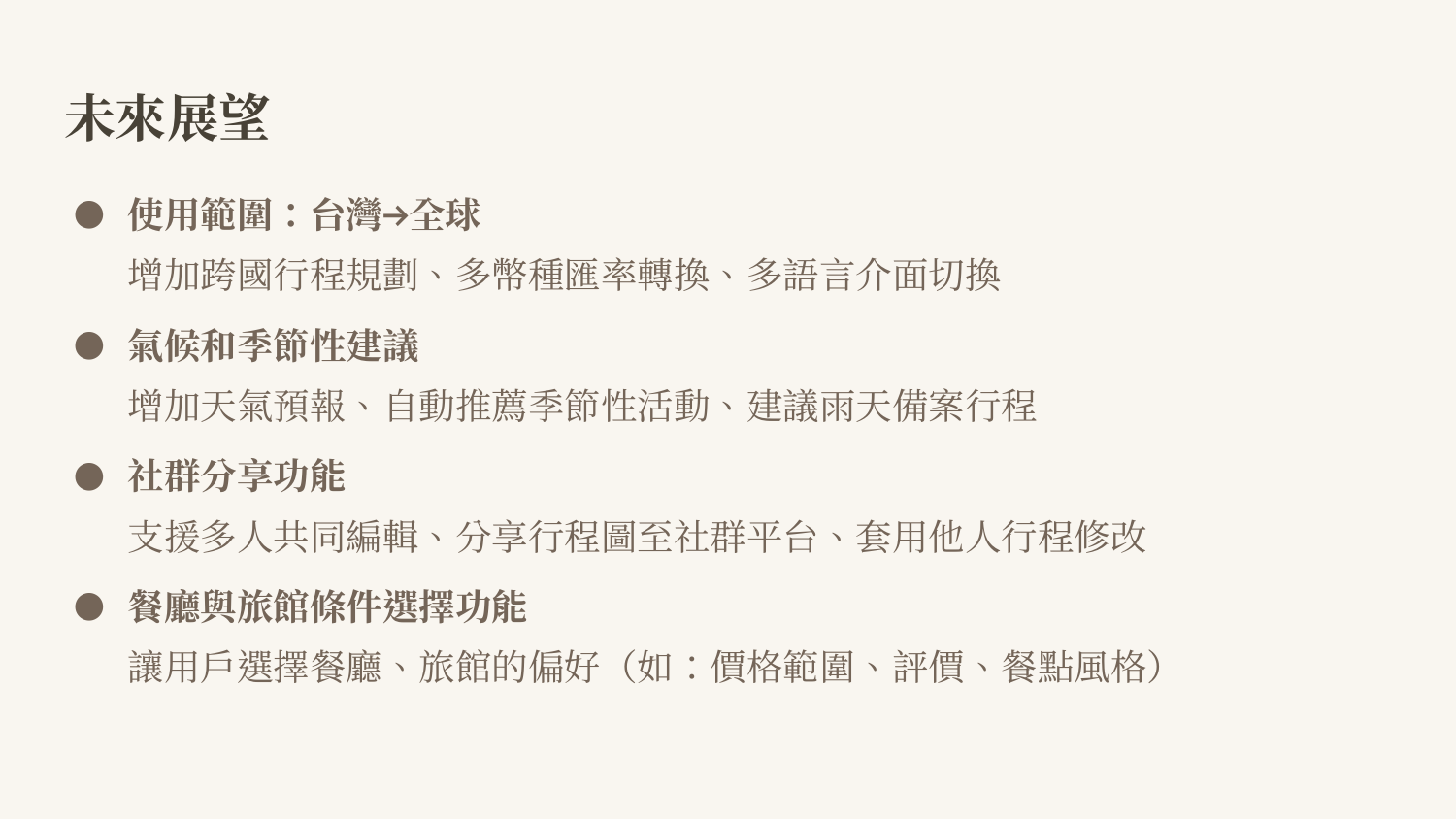

# 未來展望
使用範圍：台灣→全球
增加跨國行程規劃、多幣種匯率轉換、多語言介面切換
氣候和季節性建議
增加天氣預報、自動推薦季節性活動、建議雨天備案行程
社群分享功能
支援多人共同編輯、分享行程圖至社群平台、套用他人行程修改
餐廳與旅館條件選擇功能
讓用戶選擇餐廳、旅館的偏好（如：價格範圍、評價、餐點風格）